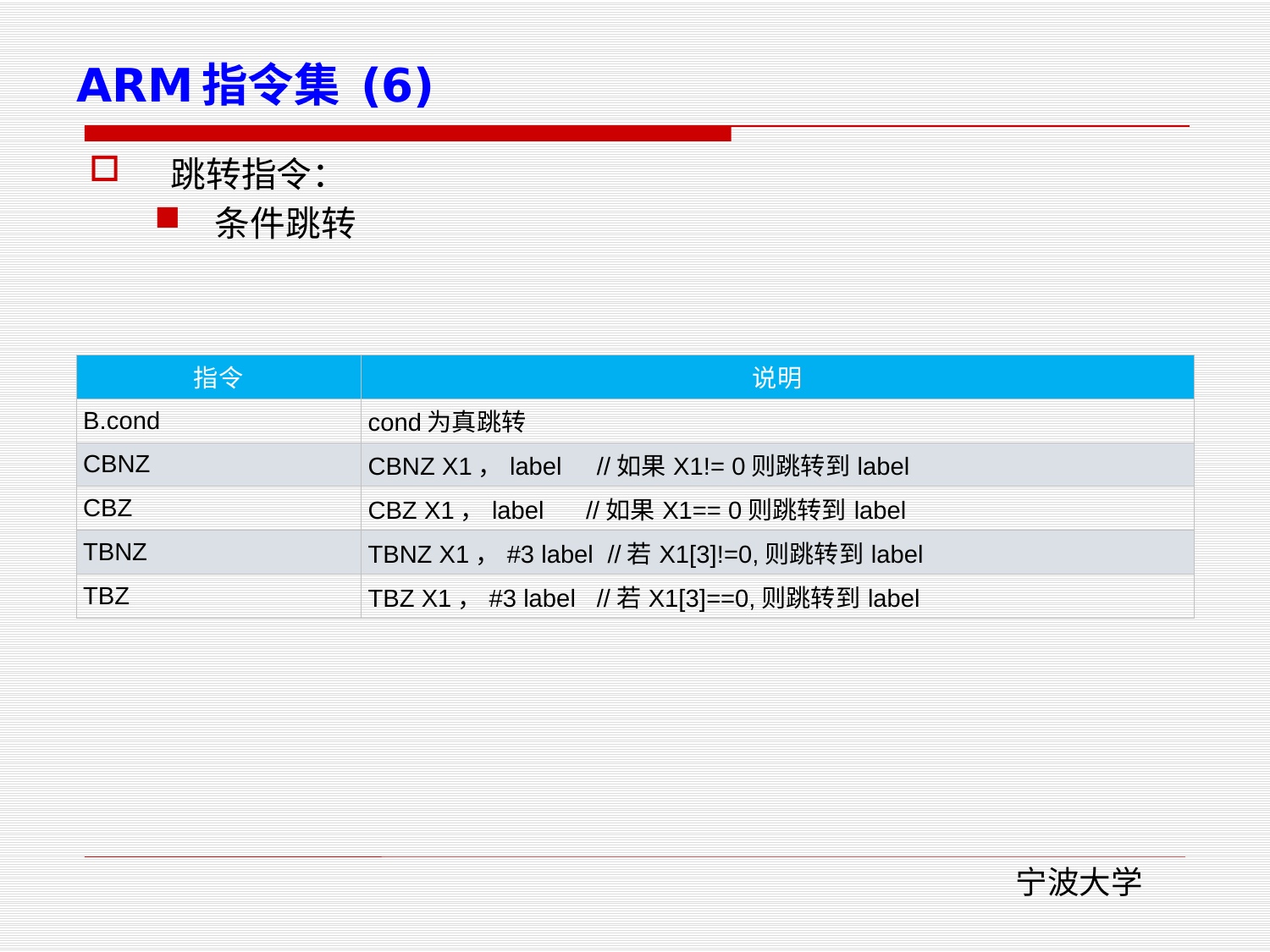

# ARM指令集 (6)
 跳转指令：
条件跳转
| 指令 | 说明 |
| --- | --- |
| B.cond | cond为真跳转 |
| CBNZ | CBNZ X1，label     //如果X1!= 0则跳转到label |
| CBZ | CBZ X1，label      //如果X1== 0则跳转到label |
| TBNZ | TBNZ X1，#3 label  //若X1[3]!=0,则跳转到label |
| TBZ | TBZ X1，#3 label   //若X1[3]==0,则跳转到label |